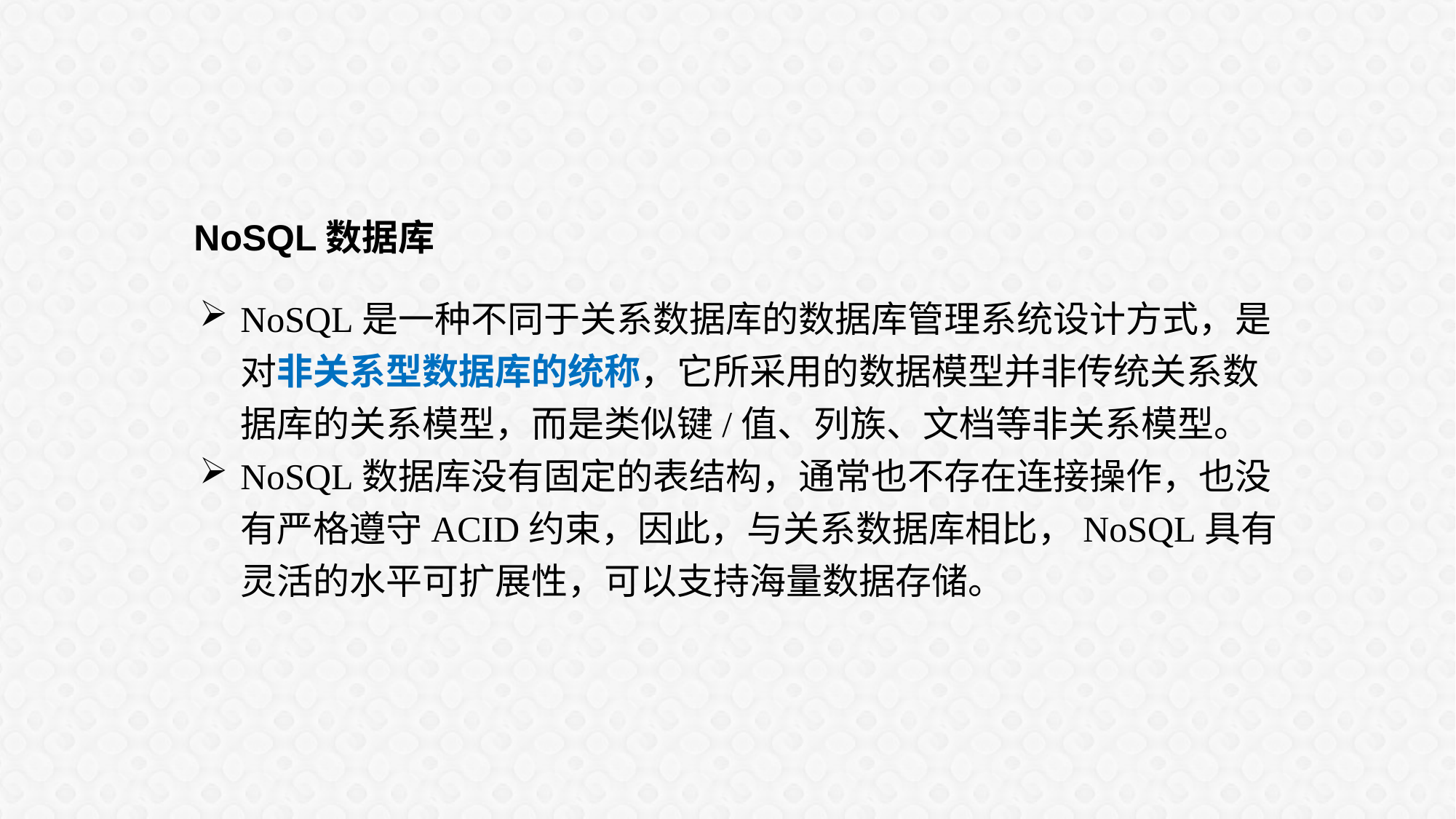

NoSQL数据库
NoSQL是一种不同于关系数据库的数据库管理系统设计方式，是对非关系型数据库的统称，它所采用的数据模型并非传统关系数据库的关系模型，而是类似键/值、列族、文档等非关系模型。
NoSQL数据库没有固定的表结构，通常也不存在连接操作，也没有严格遵守ACID约束，因此，与关系数据库相比，NoSQL具有灵活的水平可扩展性，可以支持海量数据存储。